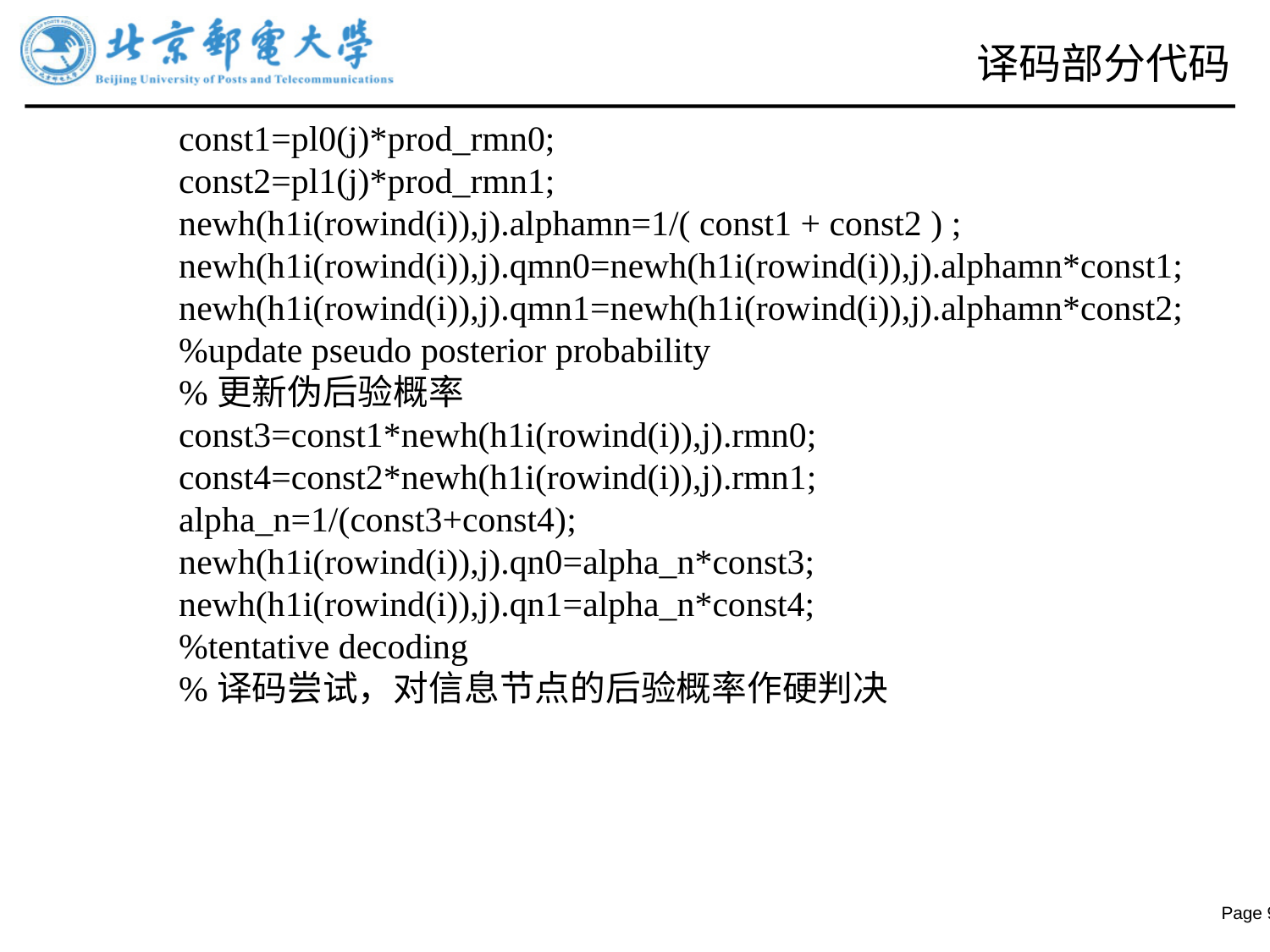

# 译码部分代码
            const1=pl0(j)*prod_rmn0;
            const2=pl1(j)*prod_rmn1;
            newh(h1i(rowind(i)),j).alphamn=1/( const1 + const2 ) ;
            newh(h1i(rowind(i)),j).qmn0=newh(h1i(rowind(i)),j).alphamn*const1;
            newh(h1i(rowind(i)),j).qmn1=newh(h1i(rowind(i)),j).alphamn*const2;
            %update pseudo posterior probability
            %更新伪后验概率
            const3=const1*newh(h1i(rowind(i)),j).rmn0;
            const4=const2*newh(h1i(rowind(i)),j).rmn1;
            alpha_n=1/(const3+const4);
            newh(h1i(rowind(i)),j).qn0=alpha_n*const3;
            newh(h1i(rowind(i)),j).qn1=alpha_n*const4;
            %tentative decoding
            %译码尝试，对信息节点的后验概率作硬判决